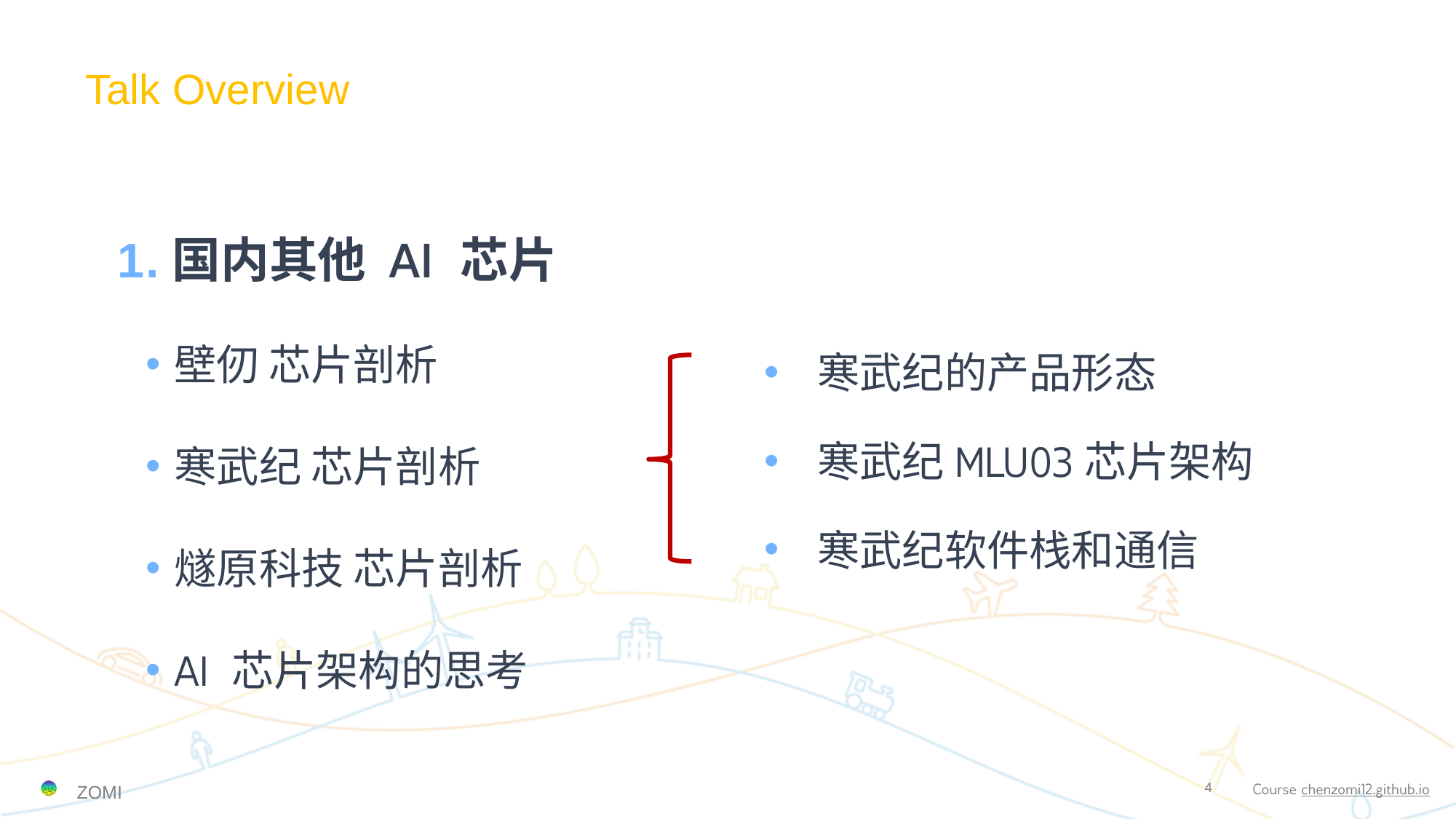

# Talk Overview
国内其他 AI 芯片
壁仞 芯片剖析
寒武纪 芯片剖析
燧原科技 芯片剖析
AI 芯片架构的思考
寒武纪的产品形态
寒武纪MLU03芯片架构
寒武纪软件栈和通信